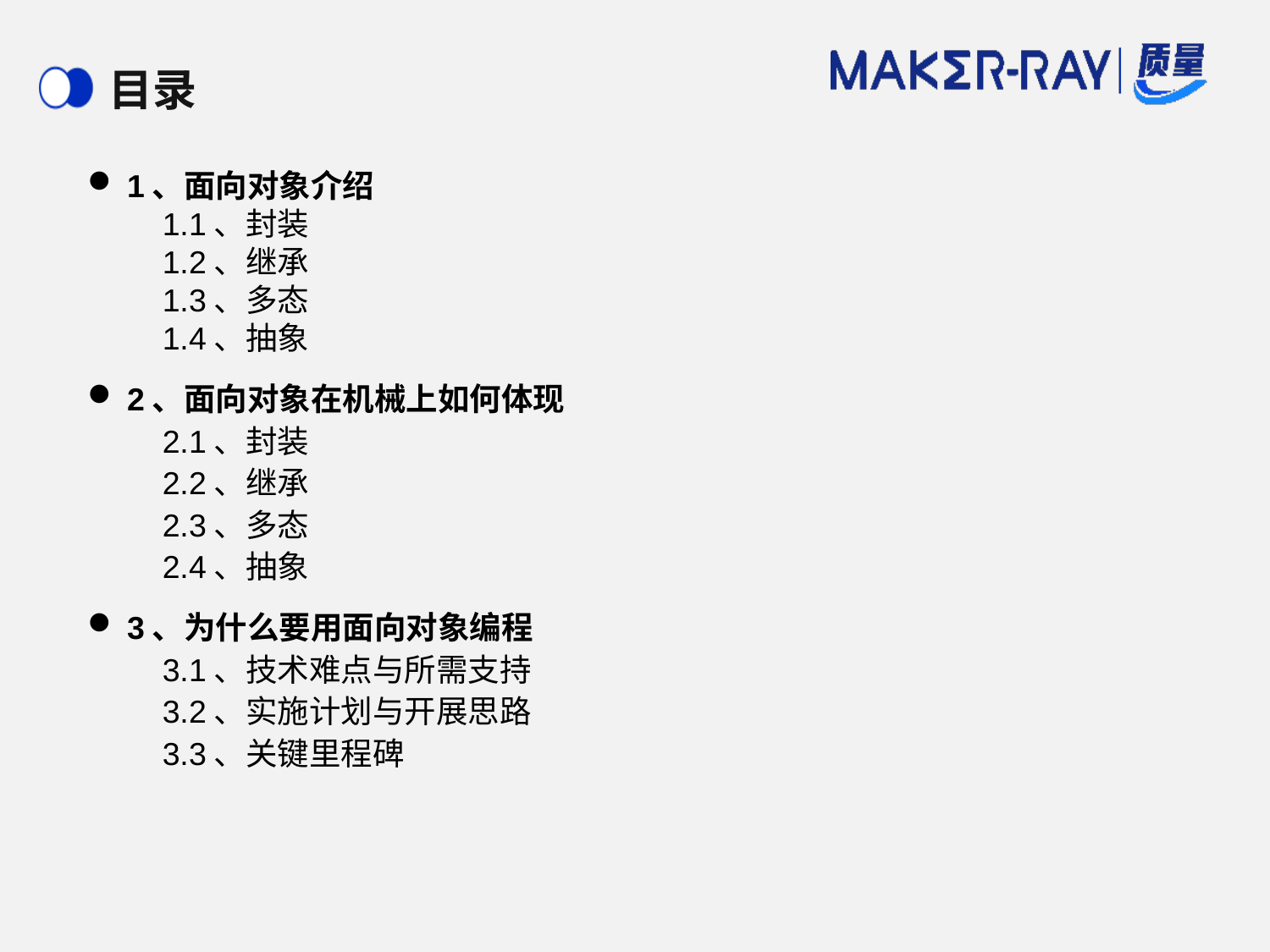

# 目录
1、面向对象介绍
1.1、封装
1.2、继承
1.3、多态
1.4、抽象
2、面向对象在机械上如何体现
2.1、封装
2.2、继承
2.3、多态
2.4、抽象
3、为什么要用面向对象编程
3.1、技术难点与所需支持
3.2、实施计划与开展思路
3.3、关键里程碑